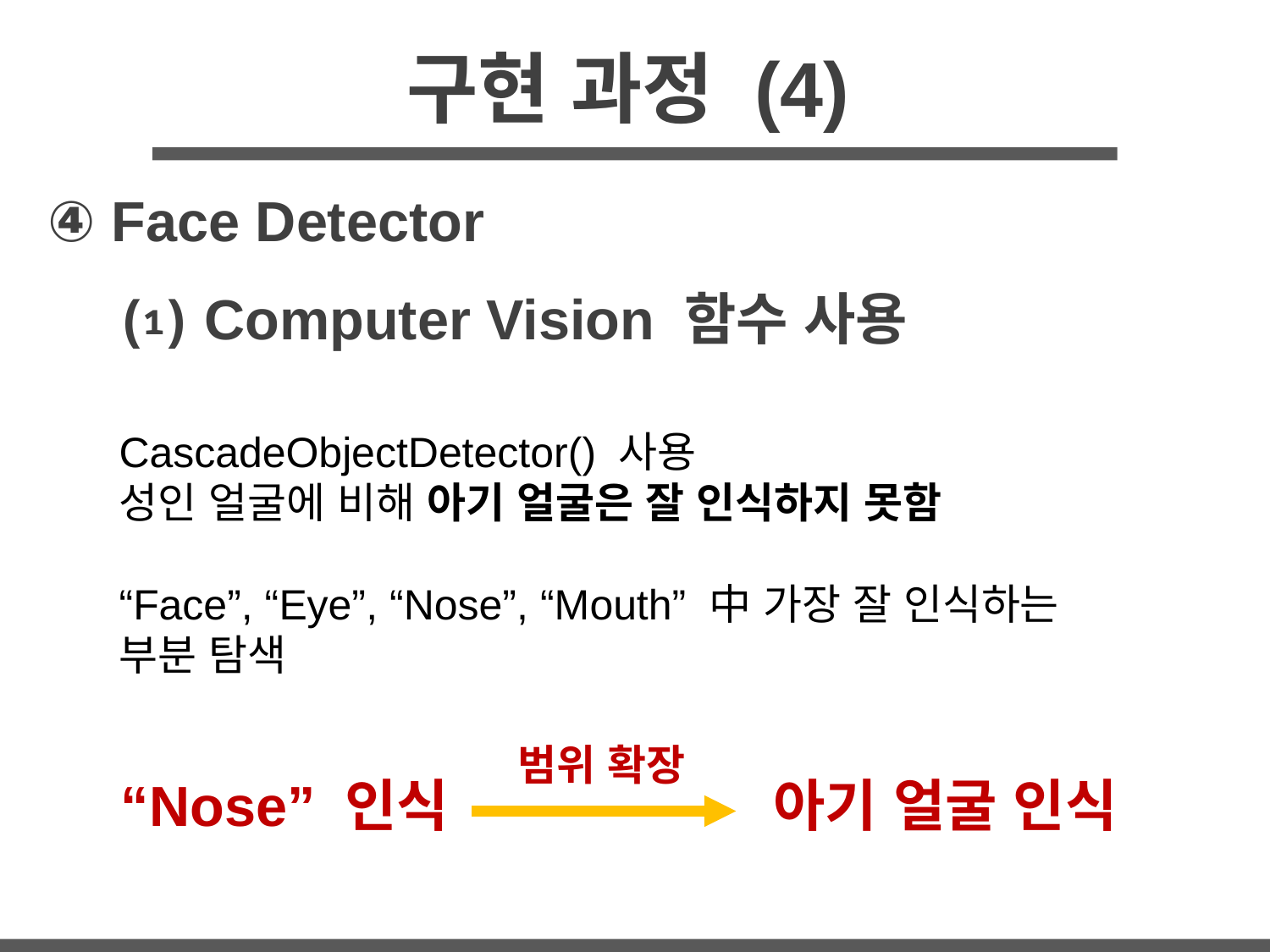

# 구현 과정 (4)

④ Face Detector

⑴ Computer Vision 함수 사용
CascadeObjectDetector() 사용
성인 얼굴에 비해 아기 얼굴은 잘 인식하지 못함

“Face”, “Eye”, “Nose”, “Mouth” 中 가장 잘 인식하는 부분 탐색
범위 확장
“Nose” 인식
아기 얼굴 인식